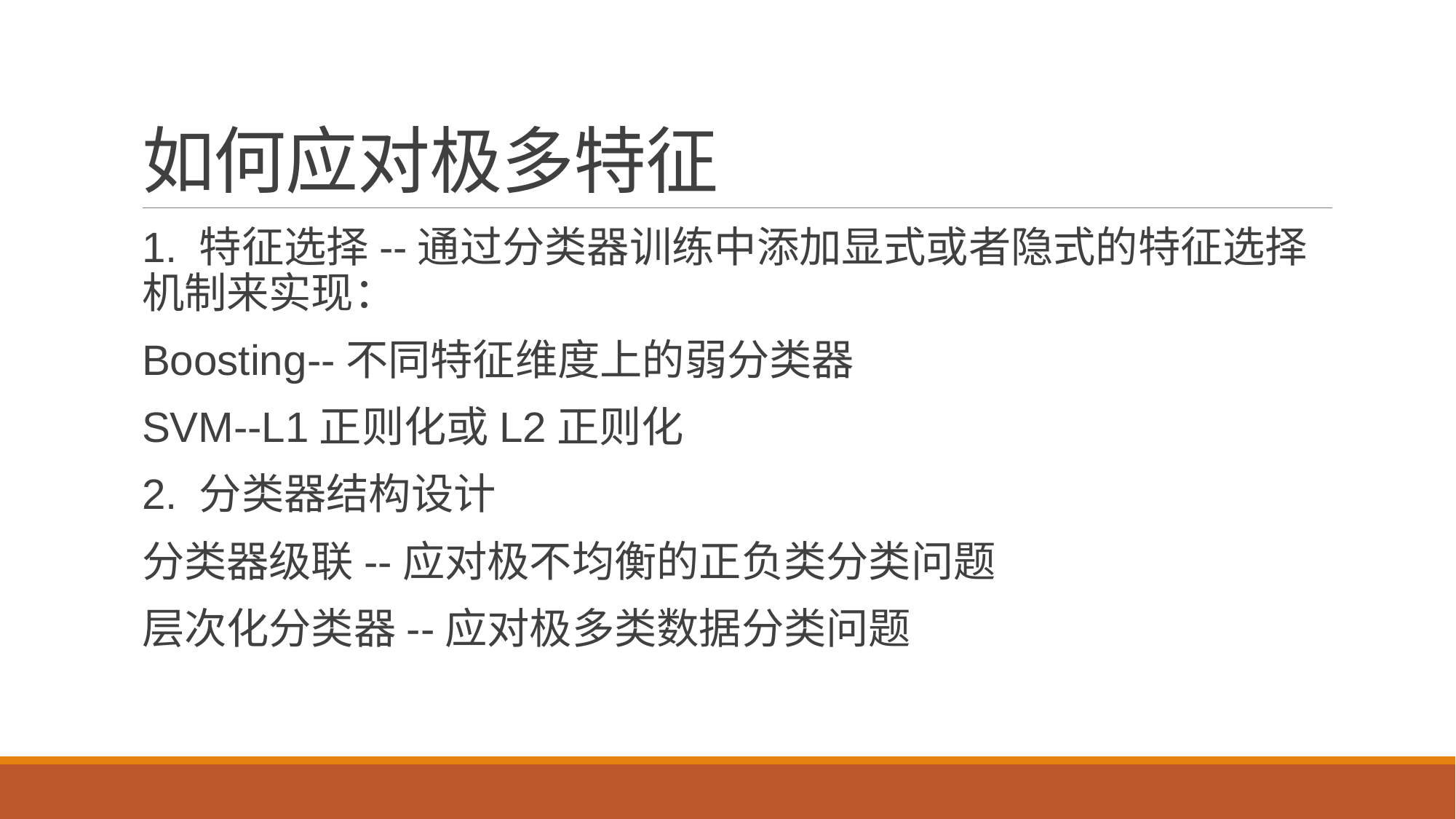

# 如何应对极多特征
1. 特征选择--通过分类器训练中添加显式或者隐式的特征选择机制来实现：
Boosting--不同特征维度上的弱分类器
SVM--L1正则化或L2正则化
2. 分类器结构设计
分类器级联--应对极不均衡的正负类分类问题
层次化分类器--应对极多类数据分类问题